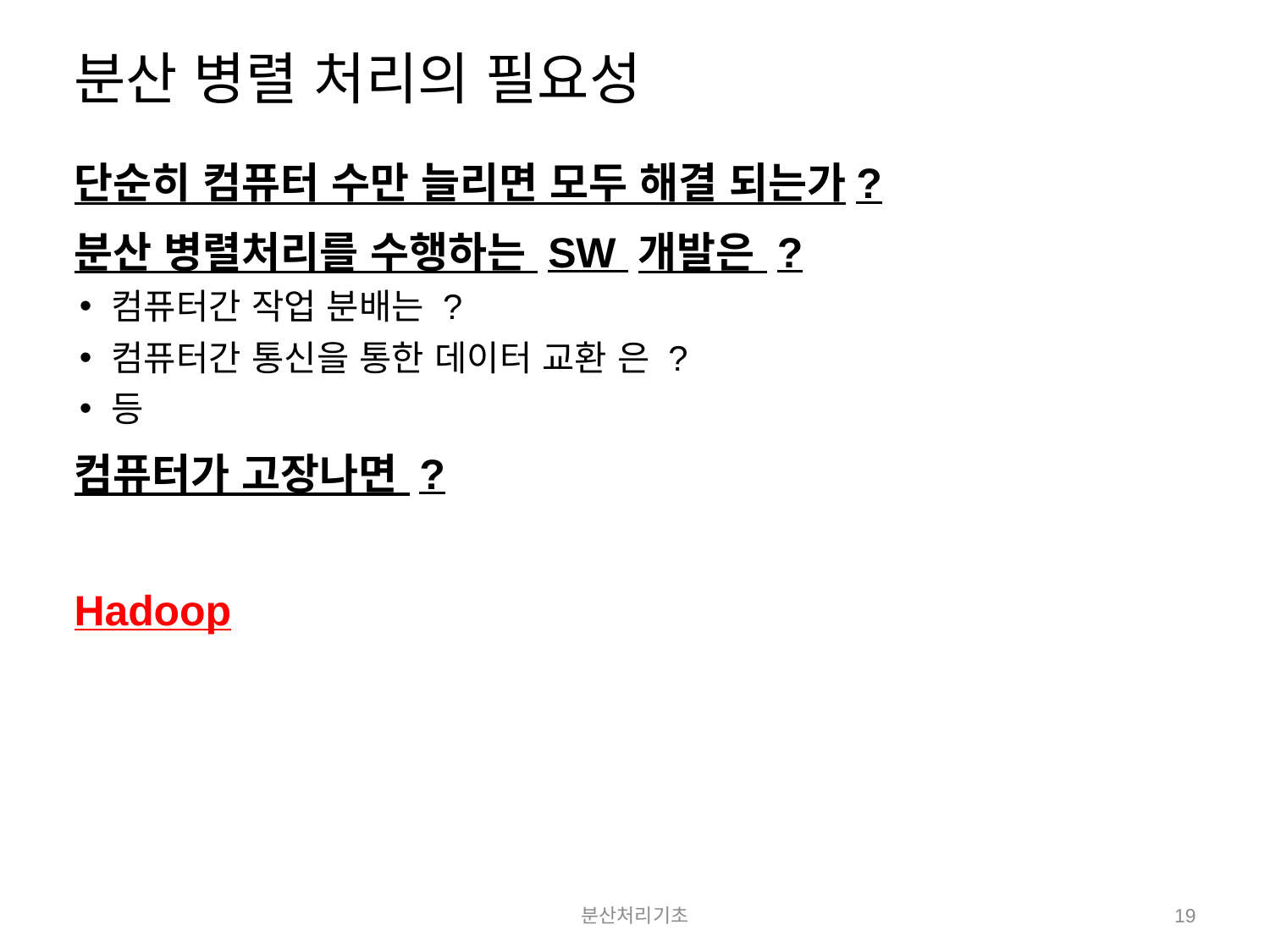

# 분산 병렬 처리의 필요성
단순히 컴퓨터 수만 늘리면 모두 해결 되는가?
분산 병렬처리를 수행하는 SW 개발은 ?
컴퓨터간 작업 분배는 ?
컴퓨터간 통신을 통한 데이터 교환 은 ?
등
컴퓨터가 고장나면 ?

Hadoop

분산처리기초
19